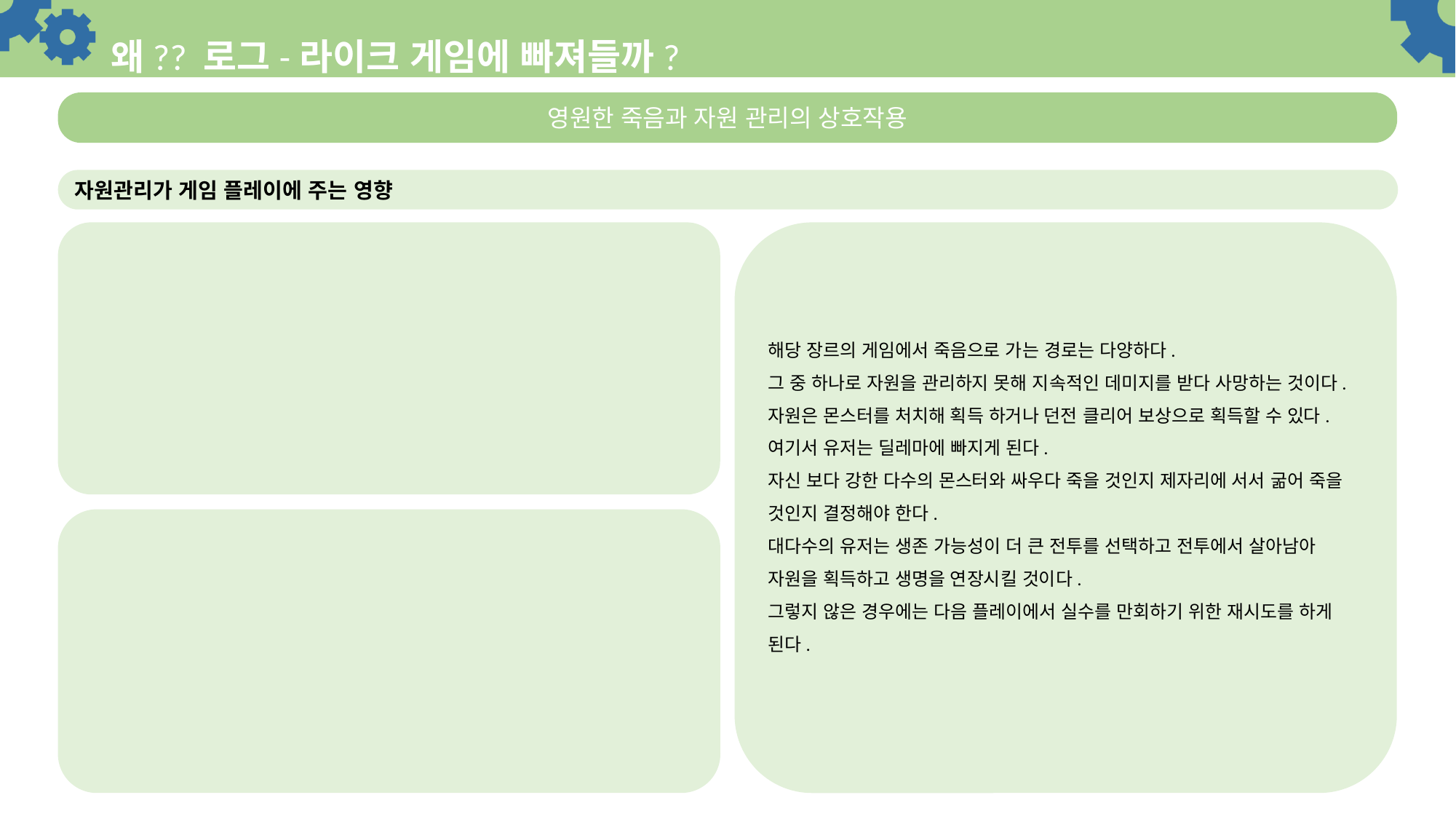

# 왜?? 로그-라이크 게임에 빠져들까?
영원한 죽음과 자원 관리의 상호작용
자원관리가 게임 플레이에 주는 영향

해당 장르의 게임에서 죽음으로 가는 경로는 다양하다.
그 중 하나로 자원을 관리하지 못해 지속적인 데미지를 받다 사망하는 것이다.
자원은 몬스터를 처치해 획득 하거나 던전 클리어 보상으로 획득할 수 있다.
여기서 유저는 딜레마에 빠지게 된다.
자신 보다 강한 다수의 몬스터와 싸우다 죽을 것인지 제자리에 서서 굶어 죽을 것인지 결정해야 한다.
대다수의 유저는 생존 가능성이 더 큰 전투를 선택하고 전투에서 살아남아 자원을 획득하고 생명을 연장시킬 것이다.
그렇지 않은 경우에는 다음 플레이에서 실수를 만회하기 위한 재시도를 하게 된다.